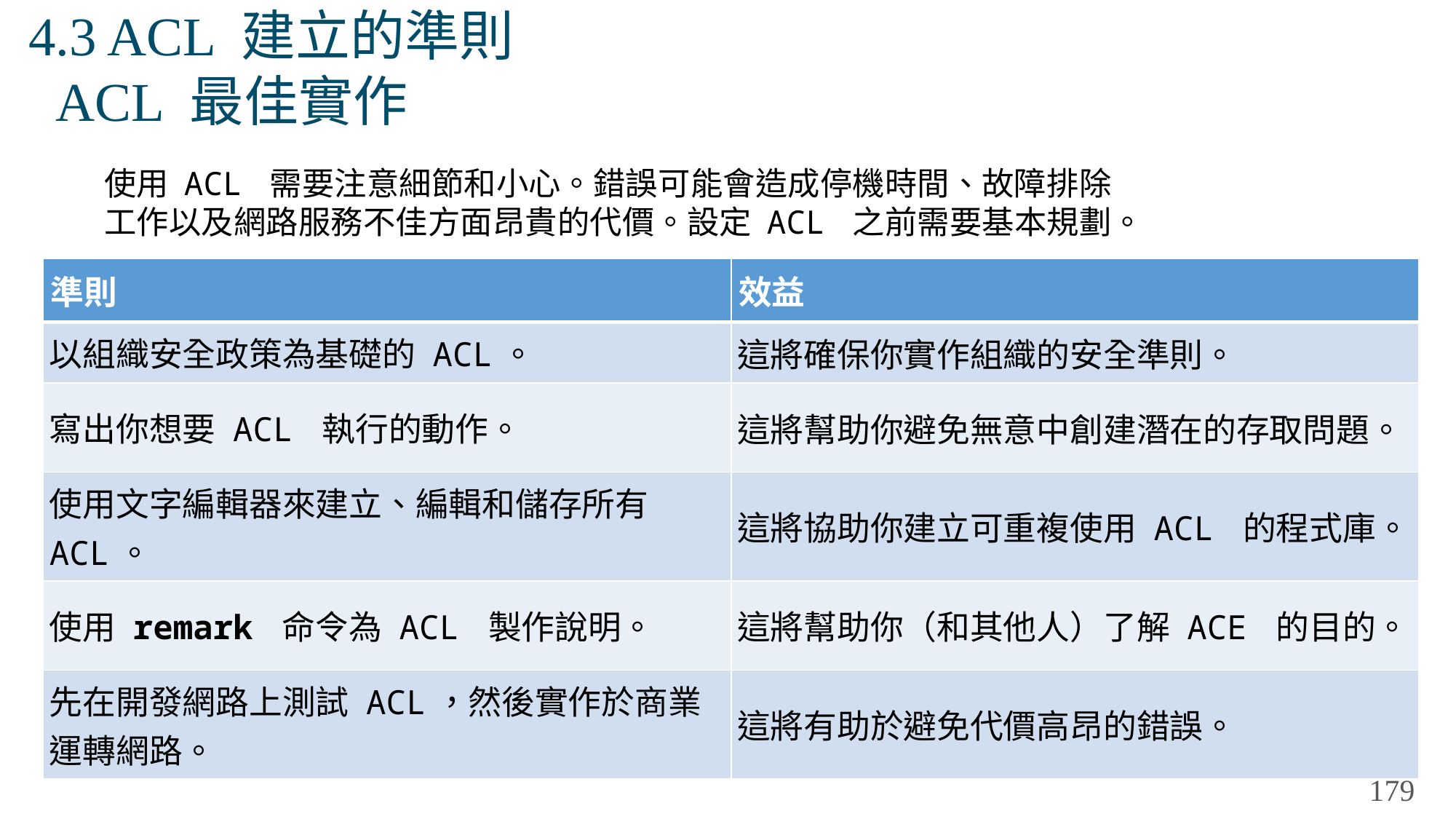

# 4.3 ACL 建立的準則 ACL 最佳實作
使用 ACL 需要注意細節和小心。錯誤可能會造成停機時間、故障排除工作以及網路服務不佳方面昂貴的代價。設定 ACL 之前需要基本規劃。
| 準則 | 效益 |
| --- | --- |
| 以組織安全政策為基礎的 ACL。 | 這將確保你實作組織的安全準則。 |
| 寫出你想要 ACL 執行的動作。 | 這將幫助你避免無意中創建潛在的存取問題。 |
| 使用文字編輯器來建立、編輯和儲存所有 ACL。 | 這將協助你建立可重複使用 ACL 的程式庫。 |
| 使用 remark 命令為 ACL 製作說明。 | 這將幫助你（和其他人）了解 ACE 的目的。 |
| 先在開發網路上測試 ACL，然後實作於商業運轉網路。 | 這將有助於避免代價高昂的錯誤。 |
179